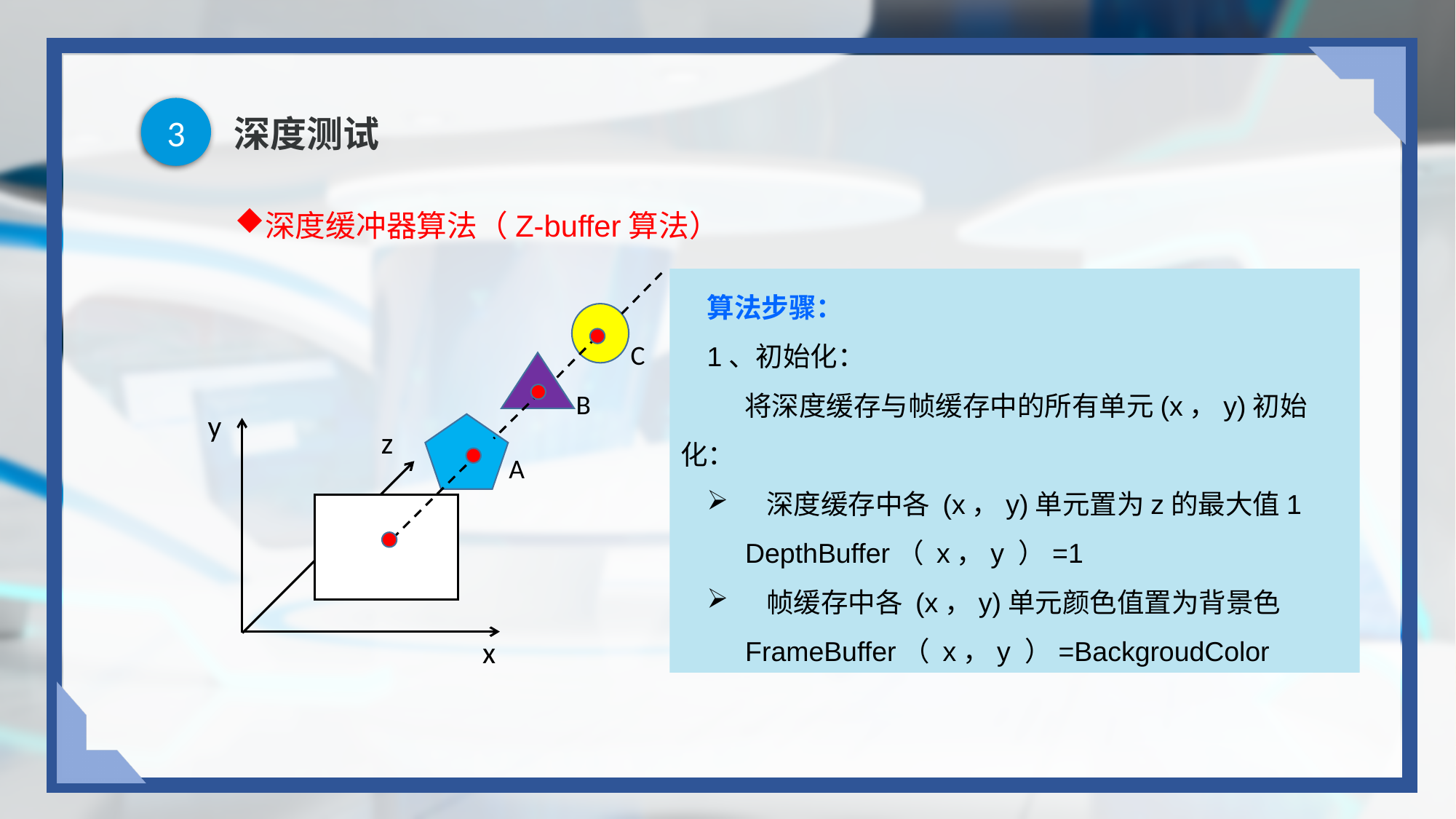

3
# 深度测试
深度缓冲器算法（Z-buffer算法）
算法步骤：
1、初始化：
     将深度缓存与帧缓存中的所有单元(x，y)初始化：
     深度缓存中各 (x，y)单元置为z的最大值1
     DepthBuffer（ x，y ）=1
     帧缓存中各 (x，y)单元颜色值置为背景色
     FrameBuffer（ x，y ）=BackgroudColor

C

B

y

z
A

x